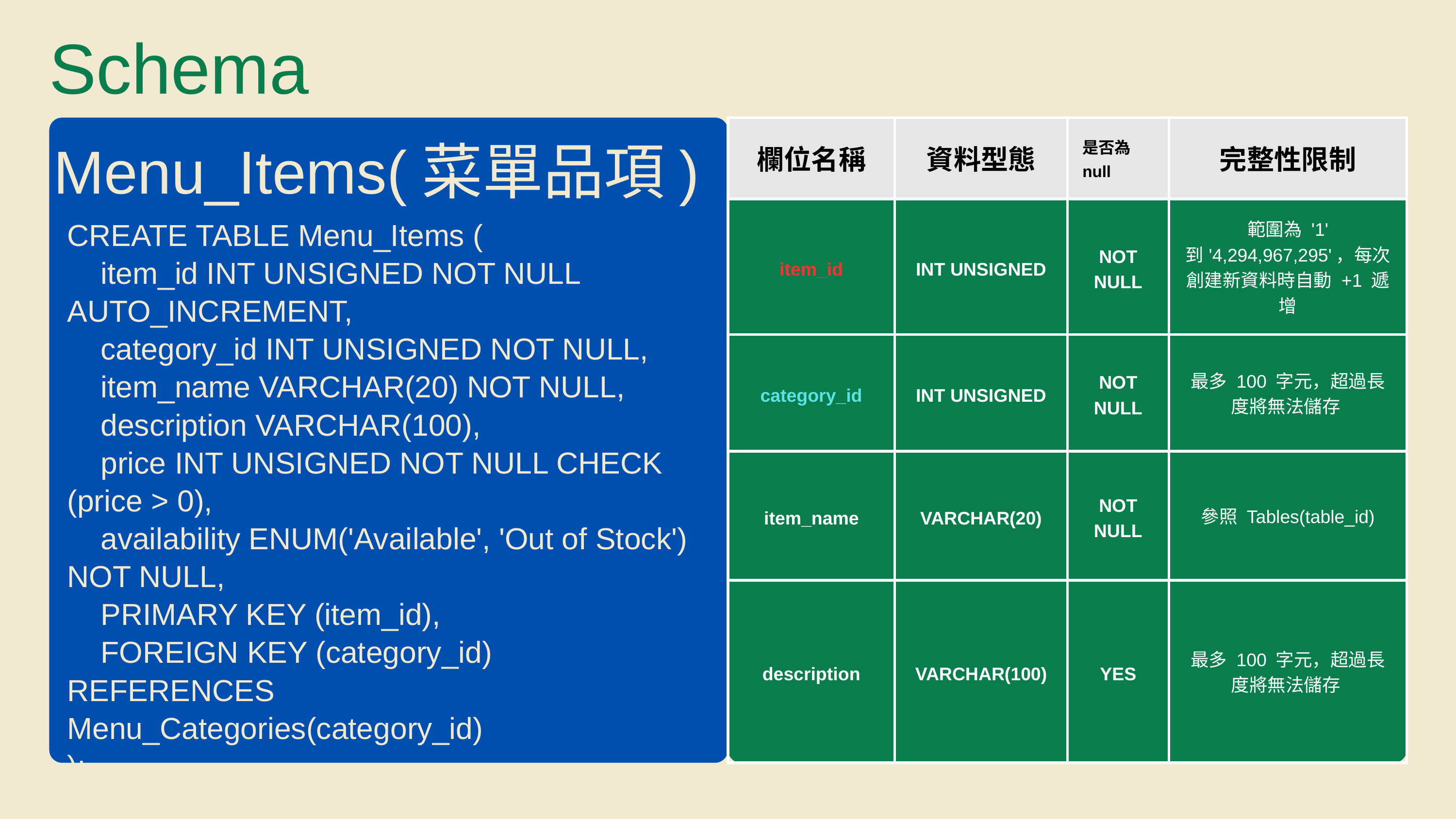

Schema

| 欄位名稱 | 資料型態 | 是否為null | 完整性限制 |
| --- | --- | --- | --- |
| item\_id | INT UNSIGNED | NOT NULL | 範圍為 '1' 到'4,294,967,295'，每次創建新資料時自動 +1 遞增 |
| category\_id | INT UNSIGNED | NOT NULL | 最多 100 字元，超過長度將無法儲存 |
| item\_name | VARCHAR(20) | NOT NULL | 參照 Tables(table\_id) |
| description | VARCHAR(100) | YES | 最多 100 字元，超過長度將無法儲存 |
Menu_Items(菜單品項)
CREATE TABLE Menu_Items (
    item_id INT UNSIGNED NOT NULL AUTO_INCREMENT,
    category_id INT UNSIGNED NOT NULL,
    item_name VARCHAR(20) NOT NULL,
    description VARCHAR(100),
    price INT UNSIGNED NOT NULL CHECK (price > 0),
    availability ENUM('Available', 'Out of Stock') NOT NULL,
    PRIMARY KEY (item_id),
    FOREIGN KEY (category_id) REFERENCES Menu_Categories(category_id)
);